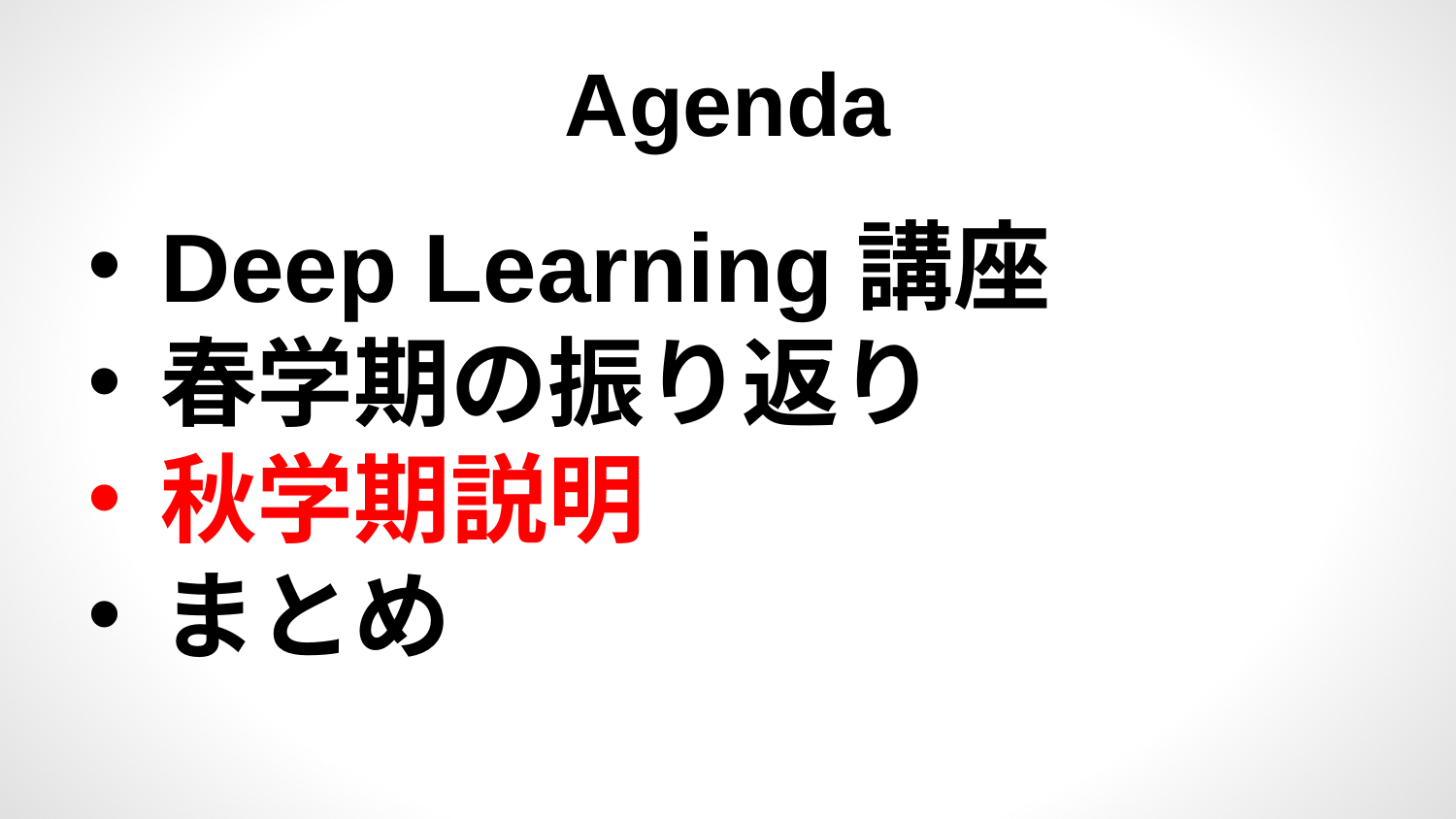

# Agenda
Deep Learning講座
春学期の振り返り
秋学期説明
まとめ